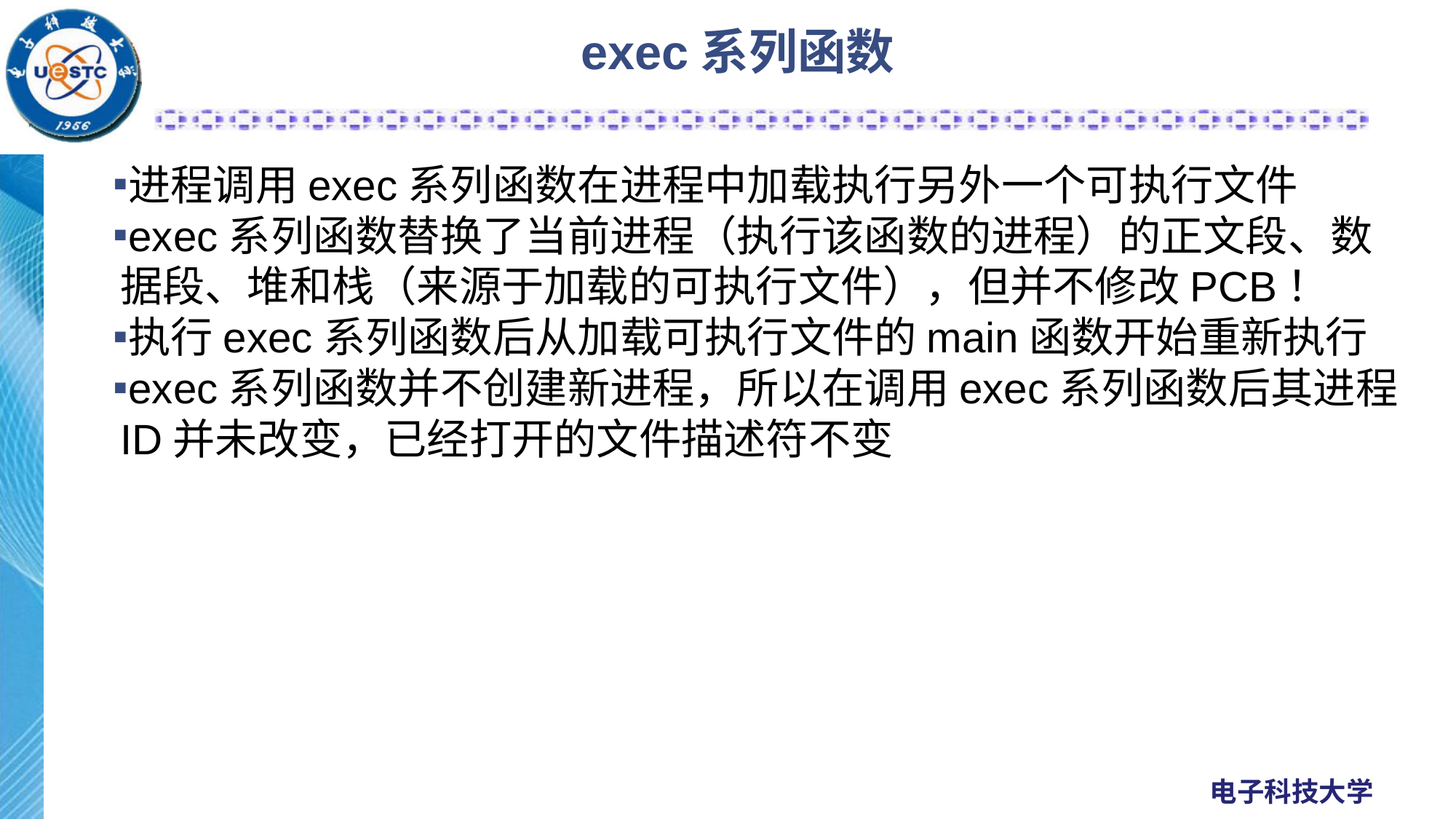

# exec系列函数
进程调用exec系列函数在进程中加载执行另外一个可执行文件
exec系列函数替换了当前进程（执行该函数的进程）的正文段、数据段、堆和栈（来源于加载的可执行文件），但并不修改PCB！
执行exec系列函数后从加载可执行文件的main函数开始重新执行
exec系列函数并不创建新进程，所以在调用exec系列函数后其进程ID并未改变，已经打开的文件描述符不变